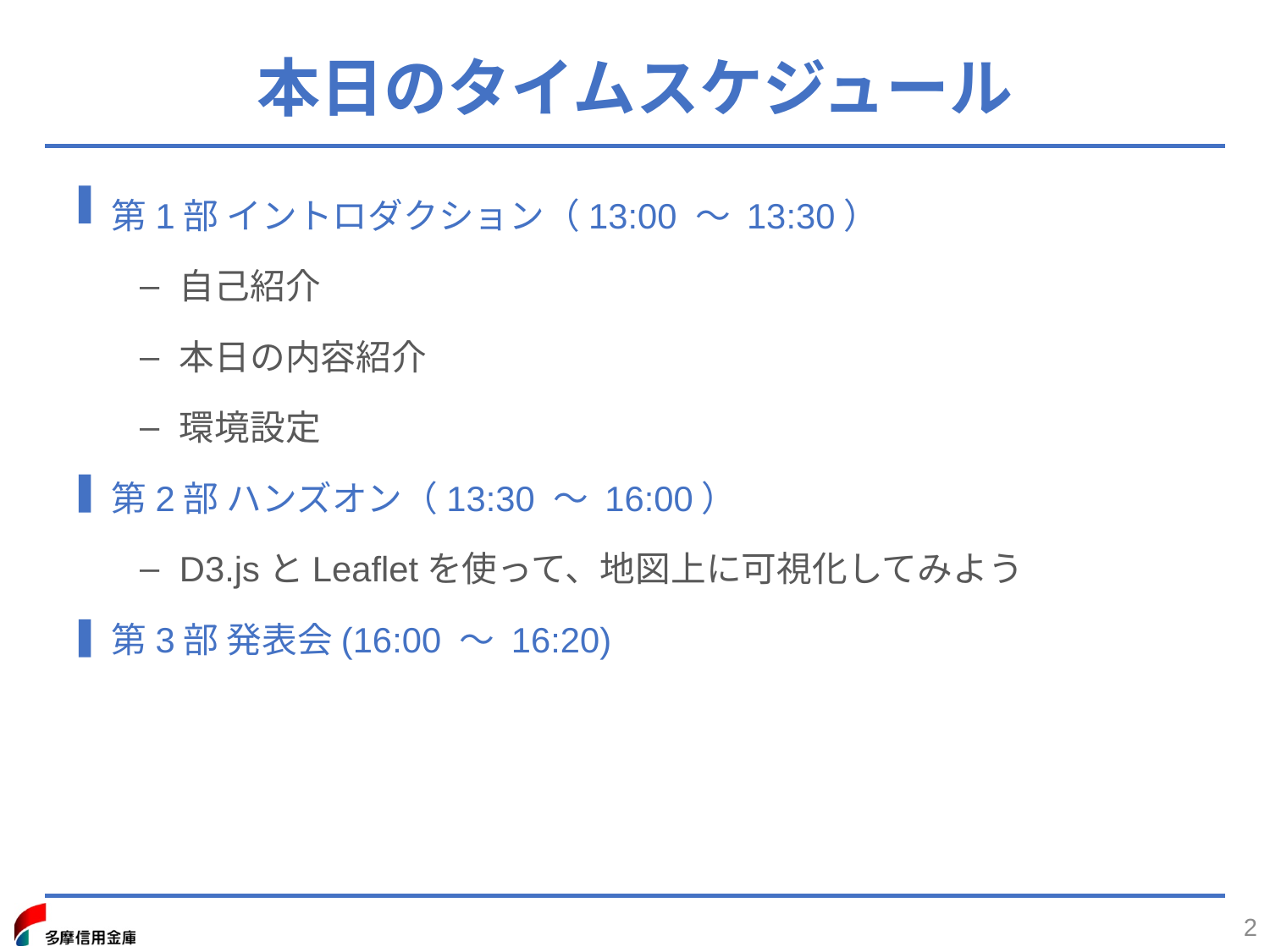

# 本日のタイムスケジュール
　第1部 イントロダクション（13:00 ～ 13:30）
自己紹介
本日の内容紹介
環境設定
　第2部 ハンズオン（13:30 ～ 16:00）
D3.jsとLeafletを使って、地図上に可視化してみよう
　第3部 発表会(16:00 ～ 16:20)

2